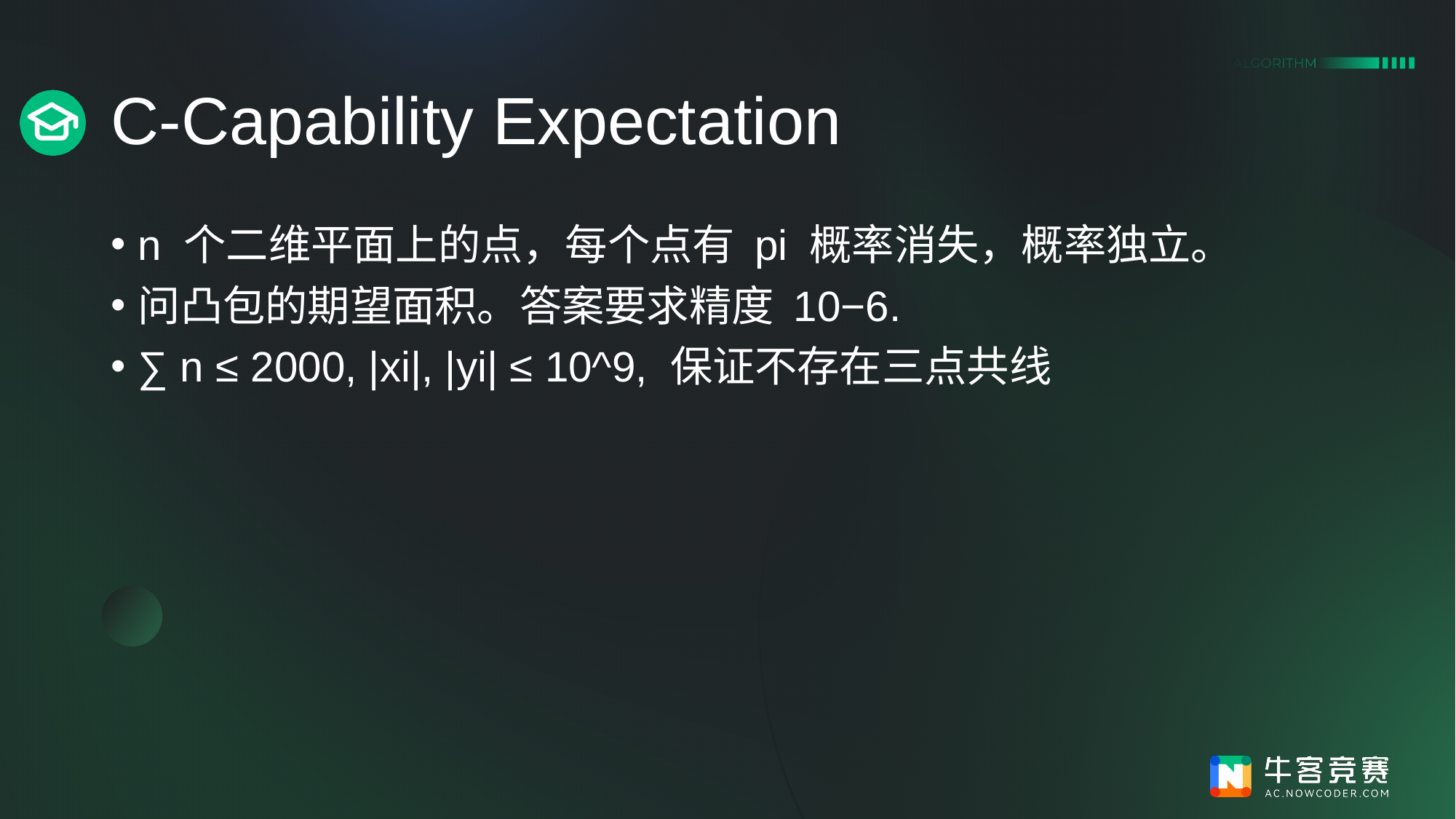

# C-Capability Expectation
n 个二维平面上的点，每个点有 pi 概率消失，概率独立。
问凸包的期望面积。答案要求精度 10−6.
∑ n ≤ 2000, |xi|, |yi| ≤ 10^9, 保证不存在三点共线